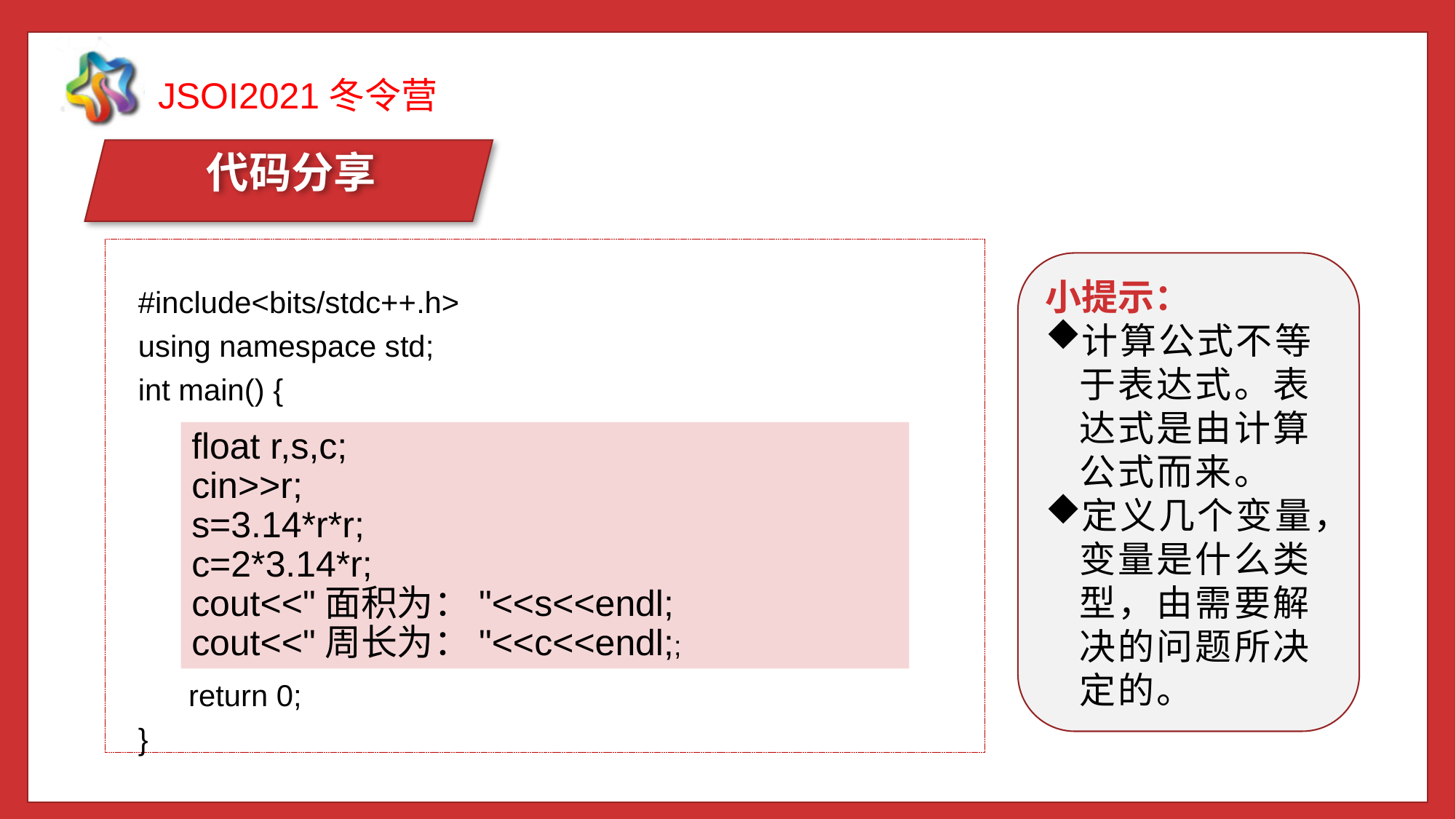

代码分享

小提示：
计算公式不等于表达式。表达式是由计算公式而来。
定义几个变量，变量是什么类型，由需要解决的问题所决定的。
#include<bits/stdc++.h>
using namespace std;
int main() {

      return 0;
}
float r,s,c;
cin>>r;
s=3.14*r*r;
c=2*3.14*r;
cout<<"面积为："<<s<<endl;
cout<<"周长为："<<c<<endl;;